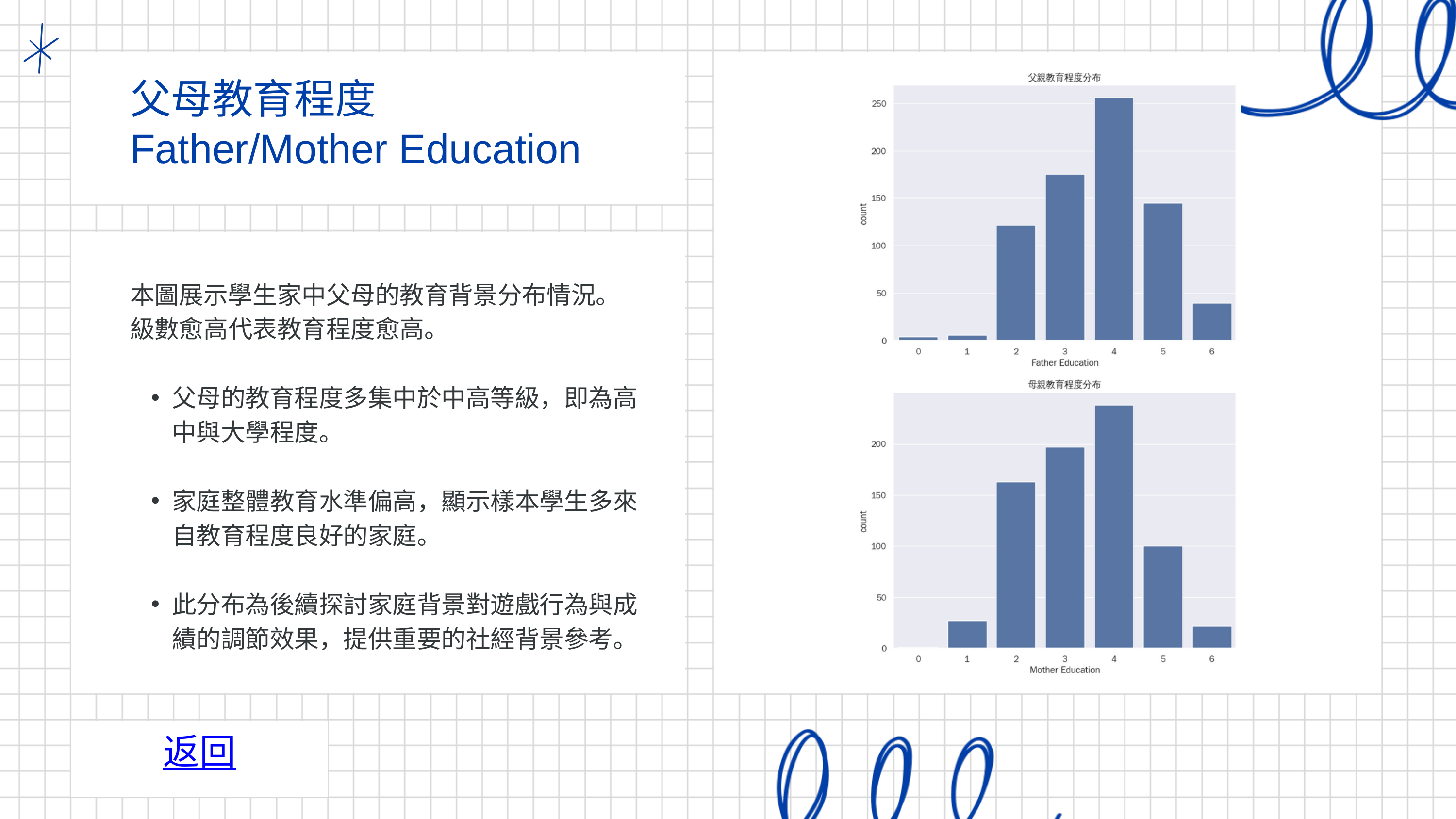

父母教育程度 Father/Mother Education

本圖展示學生家中父母的教育背景分布情況。
級數愈高代表教育程度愈高。

父母的教育程度多集中於中高等級，即為高中與大學程度。

家庭整體教育水準偏高，顯示樣本學生多來自教育程度良好的家庭。

此分布為後續探討家庭背景對遊戲行為與成績的調節效果，提供重要的社經背景參考。

返回